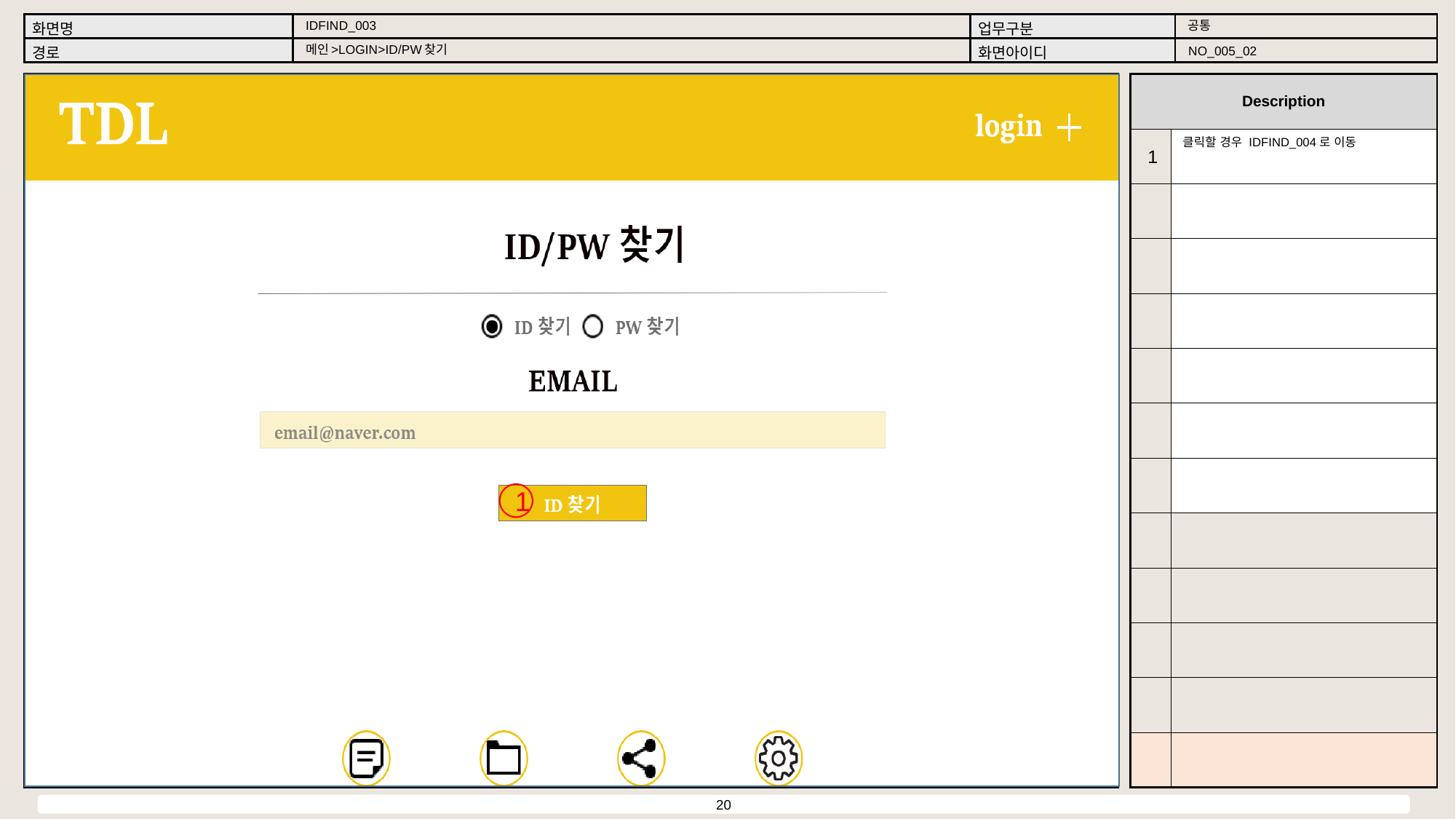

공통
IDFIND_003
메인>LOGIN>ID/PW찾기
NO_005_02

클릭할 경우 IDFIND_004로 이동
1
1